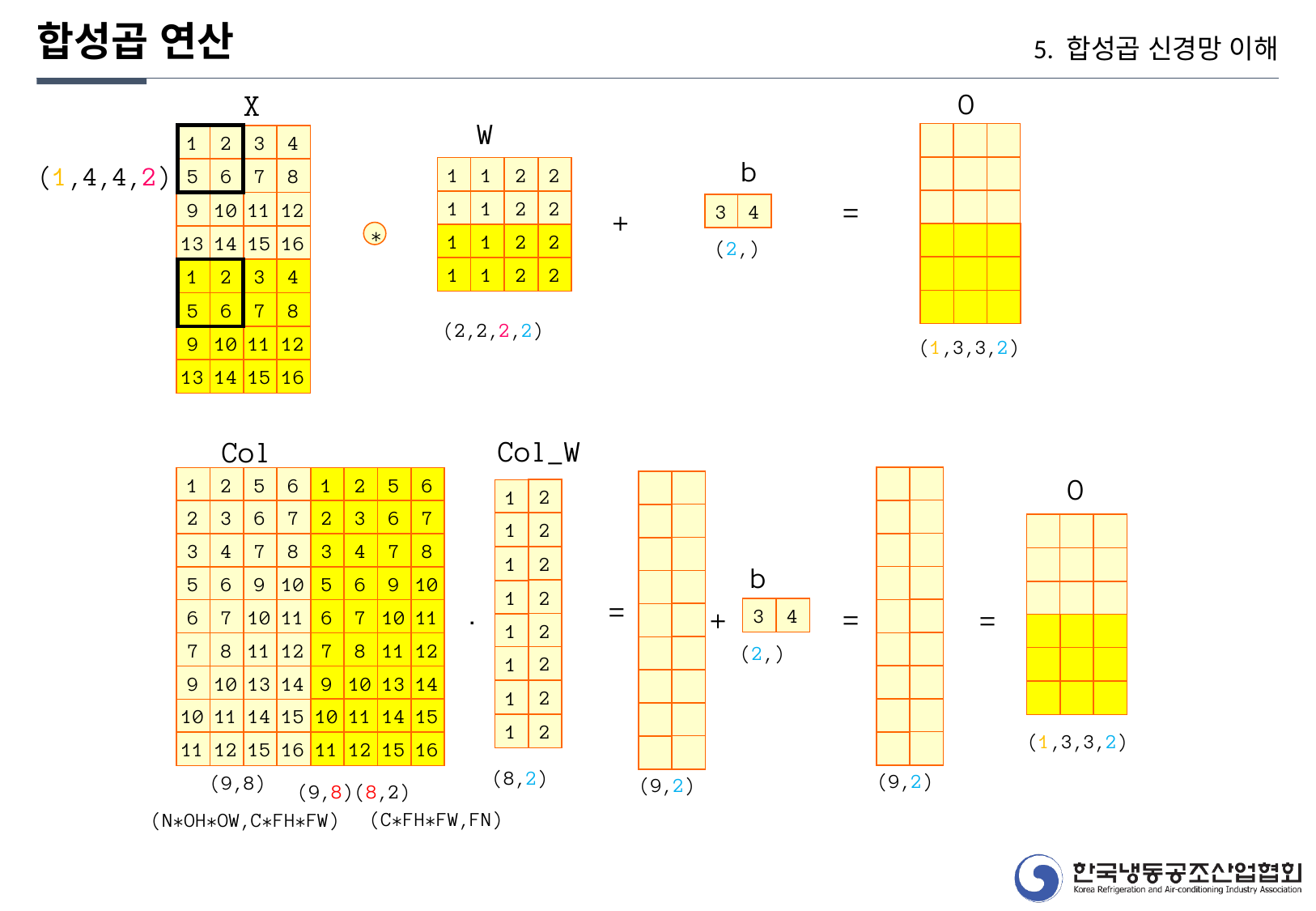

합성곱 연산
5. 합성곱 신경망 이해
O
X
W

1
2
3
4
b
(1,4,4,2)

1
1
2
2
5
6
7
8
=

1
1
2
2
9
10
11
12
3
4
+
*

1
1
2
2
13
14
15
16
(2,)

1
1
2
2
1

2
3
4

5
6
7
8
(2,2,2,2)
9
10
11
12
(1,3,3,2)
13
14
15
16
Col_W
Col
O

1
2
5
6
1
2
5
6

2
1

2
3
6
7
2
3
6
7

2
1

3
4
7
8
3
4
7
8

2
1

b

5
6
9
10
5
6
9
10

2
1

=
.
=
=
+
3
4

6
7
10
11
6
7
10
11

2
1

7
8
11
12
7
8
11
12
(2,)

2
1

9
10
13
14
9
10
13
14

2
1

10
11
14
15
10
11
14
15

2
1
(1,3,3,2)

11
12
15
16
11
12
15
16

(8,2)
(9,2)
(9,8)
(9,2)
(9,8)
(8,2)
(C*FH*FW,FN)
(N*OH*OW,C*FH*FW)